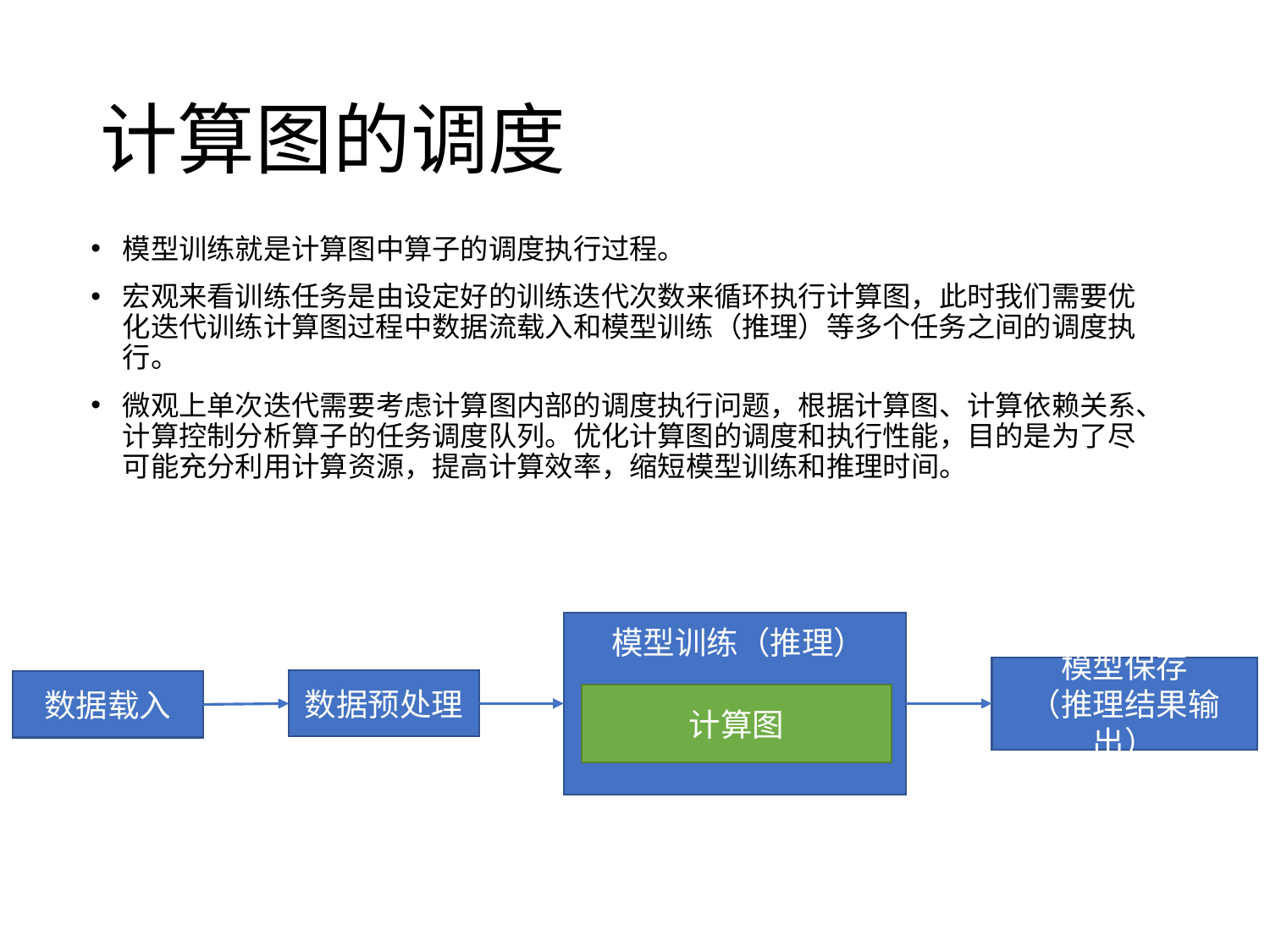

# 计算图的调度
模型训练就是计算图中算子的调度执行过程。
宏观来看训练任务是由设定好的训练迭代次数来循环执行计算图，此时我们需要优化迭代训练计算图过程中数据流载入和模型训练（推理）等多个任务之间的调度执行。
微观上单次迭代需要考虑计算图内部的调度执行问题，根据计算图、计算依赖关系、计算控制分析算子的任务调度队列。优化计算图的调度和执行性能，目的是为了尽可能充分利用计算资源，提高计算效率，缩短模型训练和推理时间。

模型训练（推理）

模型保存
（推理结果输出）
数据预处理
数据载入
计算图